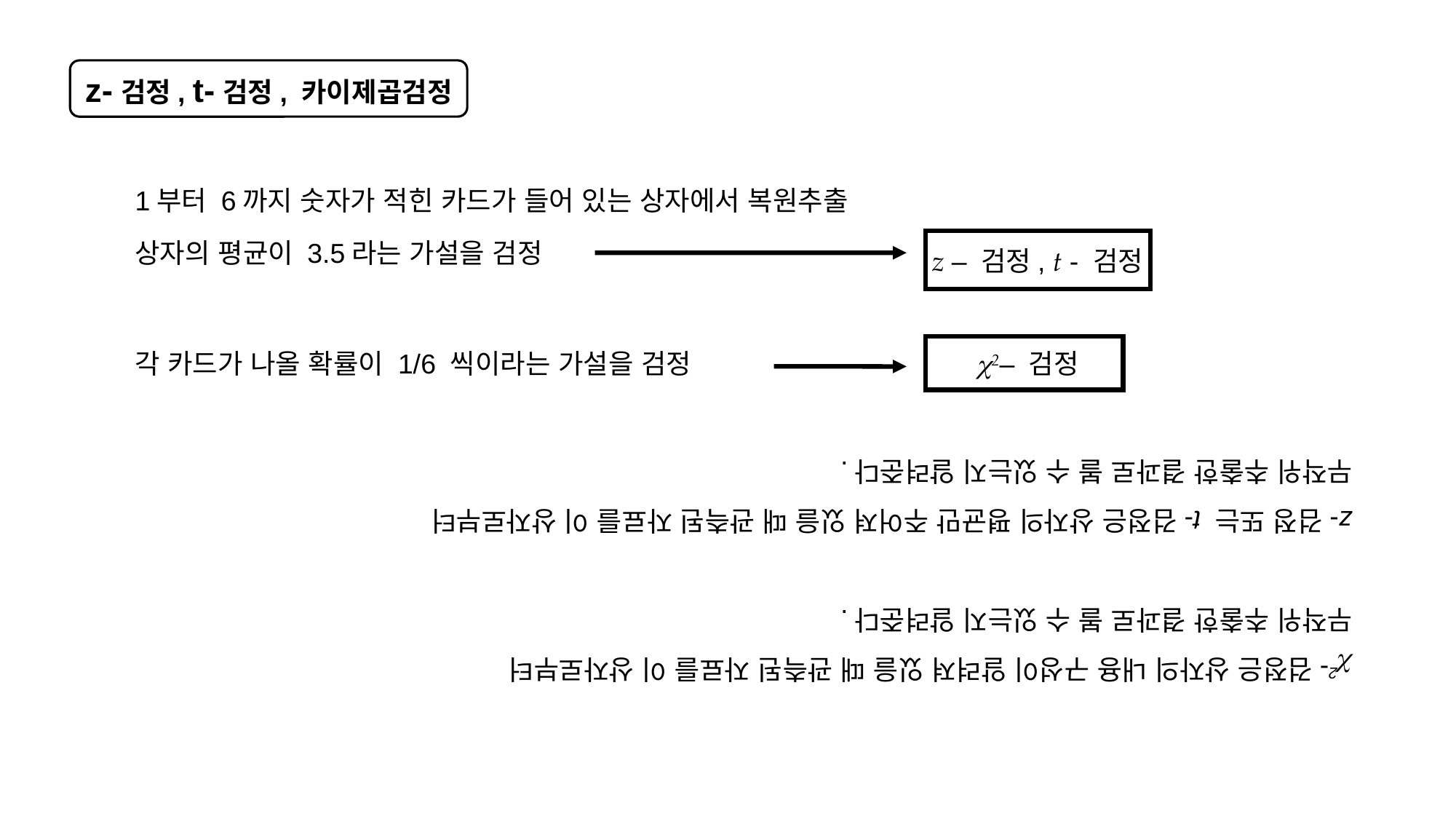

χ2-검정은 상자의 내용 구성이 알려져 있을 때 관측된 자료를 이 상자로부터
무작위 추출한 결과로 볼 수 있는지 알려준다.
z-검정 또는 t-검정은 상자의 평균만 주어져 있을 때 관측된 자료를 이 상자로부터
무작위 추출한 결과로 볼 수 있는지 알려준다.
z-검정, t-검정, 카이제곱검정
1부터 6까지 숫자가 적힌 카드가 들어 있는 상자에서 복원추출
상자의 평균이 3.5라는 가설을 검정
z – 검정, t - 검정

 χ2– 검정
각 카드가 나올 확률이 1/6 씩이라는 가설을 검정